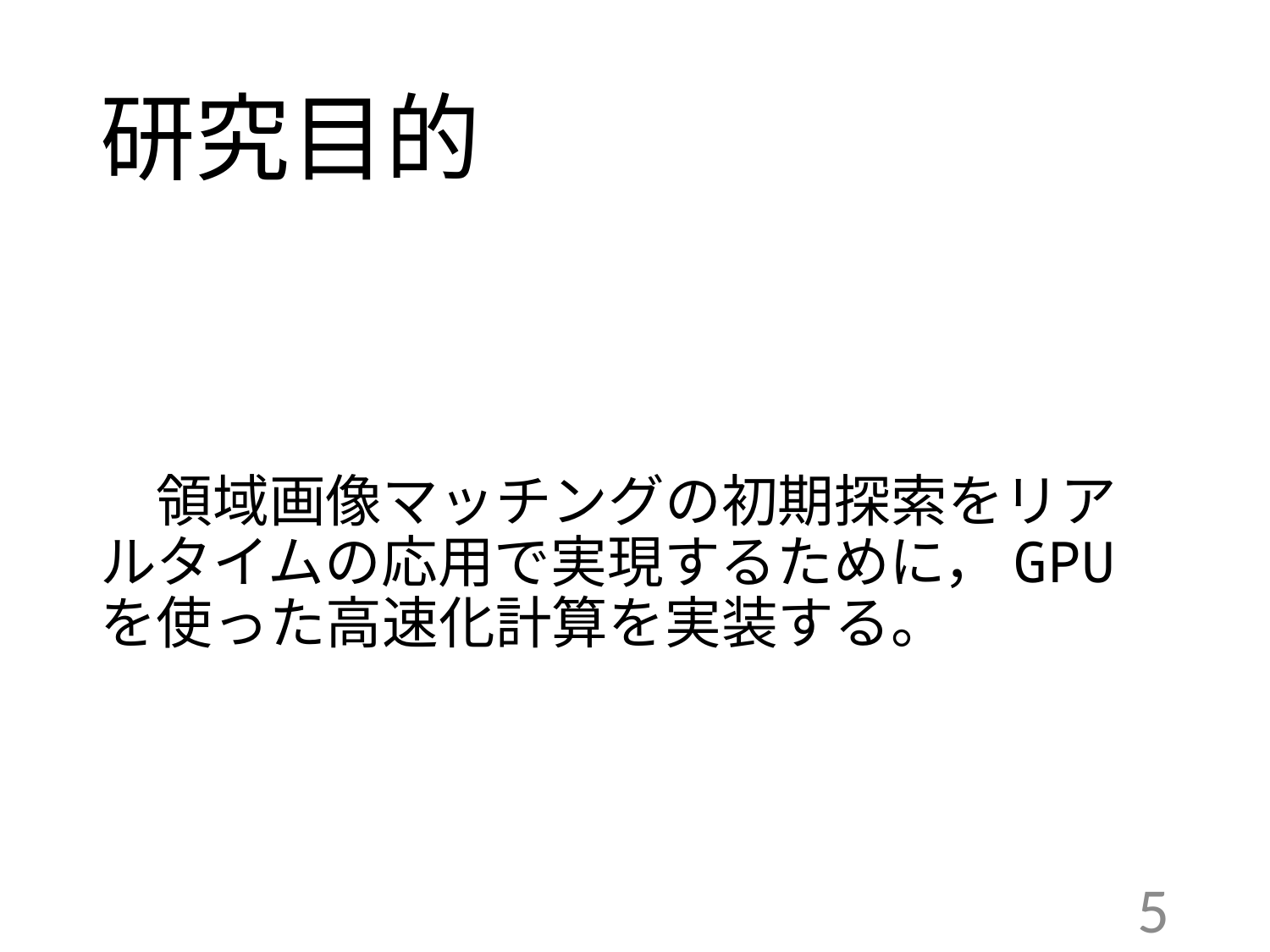

研究目的

　領域画像マッチングの初期探索をリアルタイムの応用で実現するために，GPUを使った高速化計算を実装する。
5